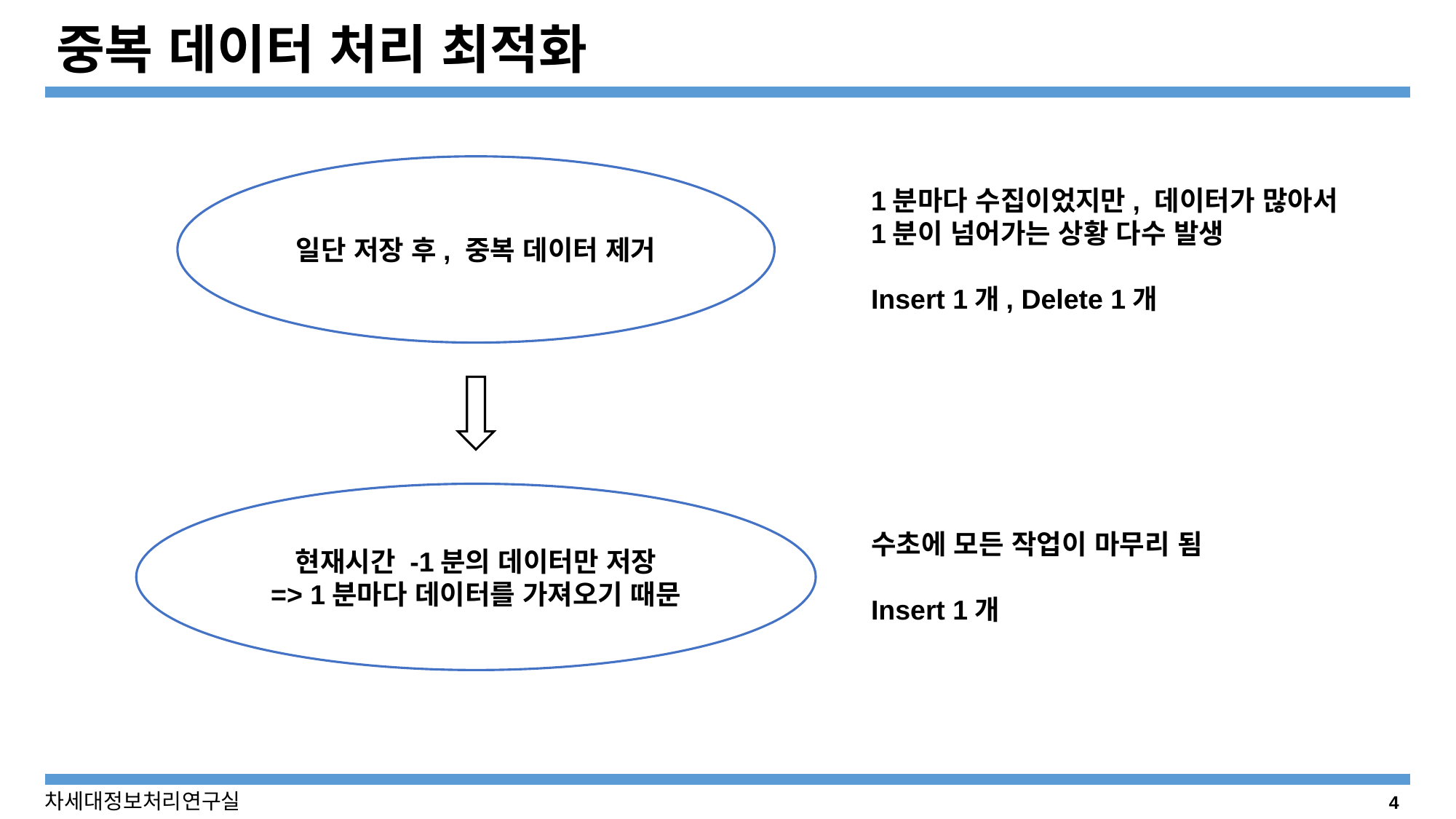

# 중복 데이터 처리 최적화
일단 저장 후, 중복 데이터 제거
1분마다 수집이었지만, 데이터가 많아서 1분이 넘어가는 상황 다수 발생

Insert 1개, Delete 1개

현재시간 -1분의 데이터만 저장
=> 1분마다 데이터를 가져오기 때문
수초에 모든 작업이 마무리 됨

Insert 1개
4